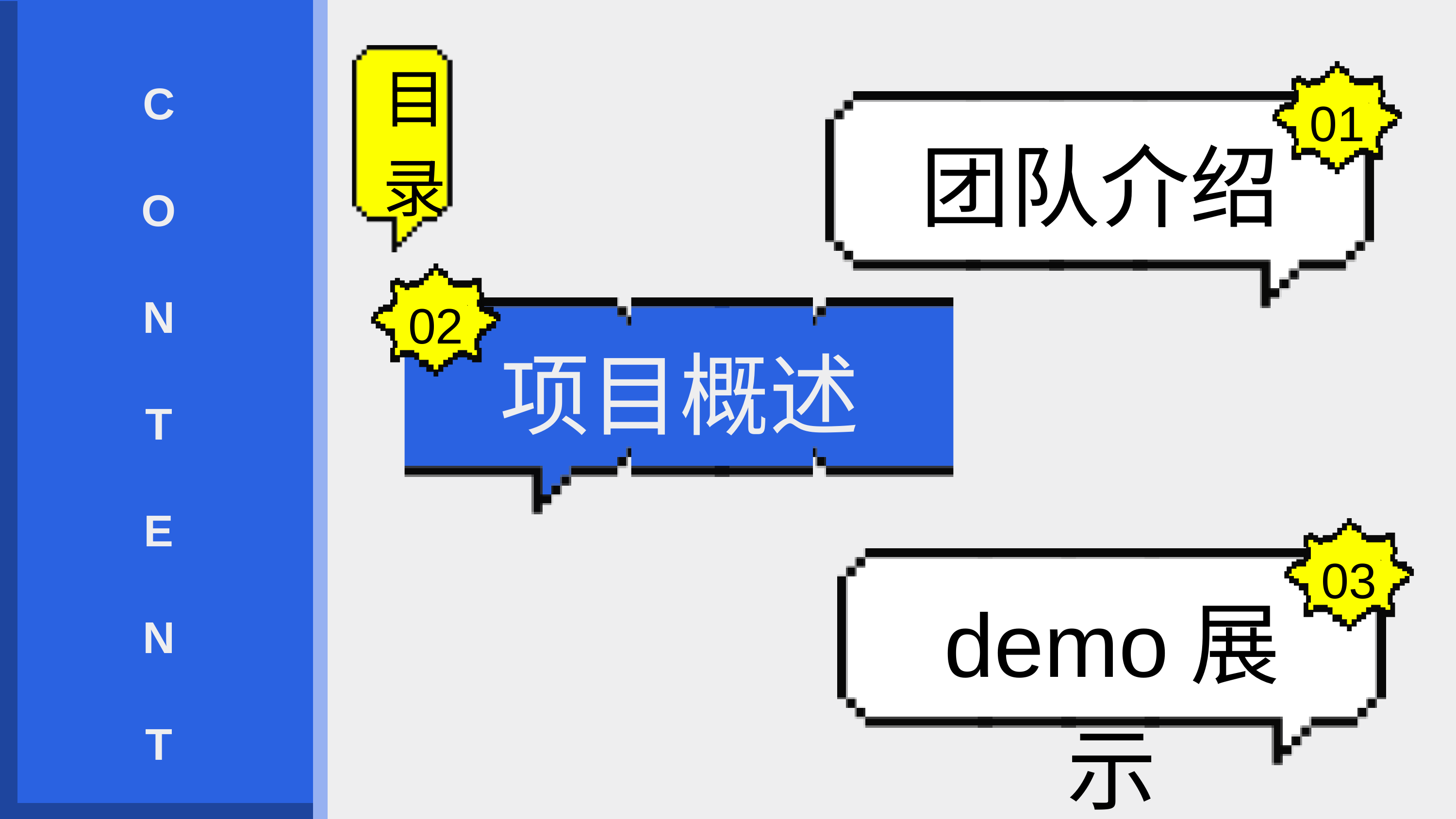

C
O
N
T
E
N
T

目录

01

团队介绍

02

项目概述

03

demo展示